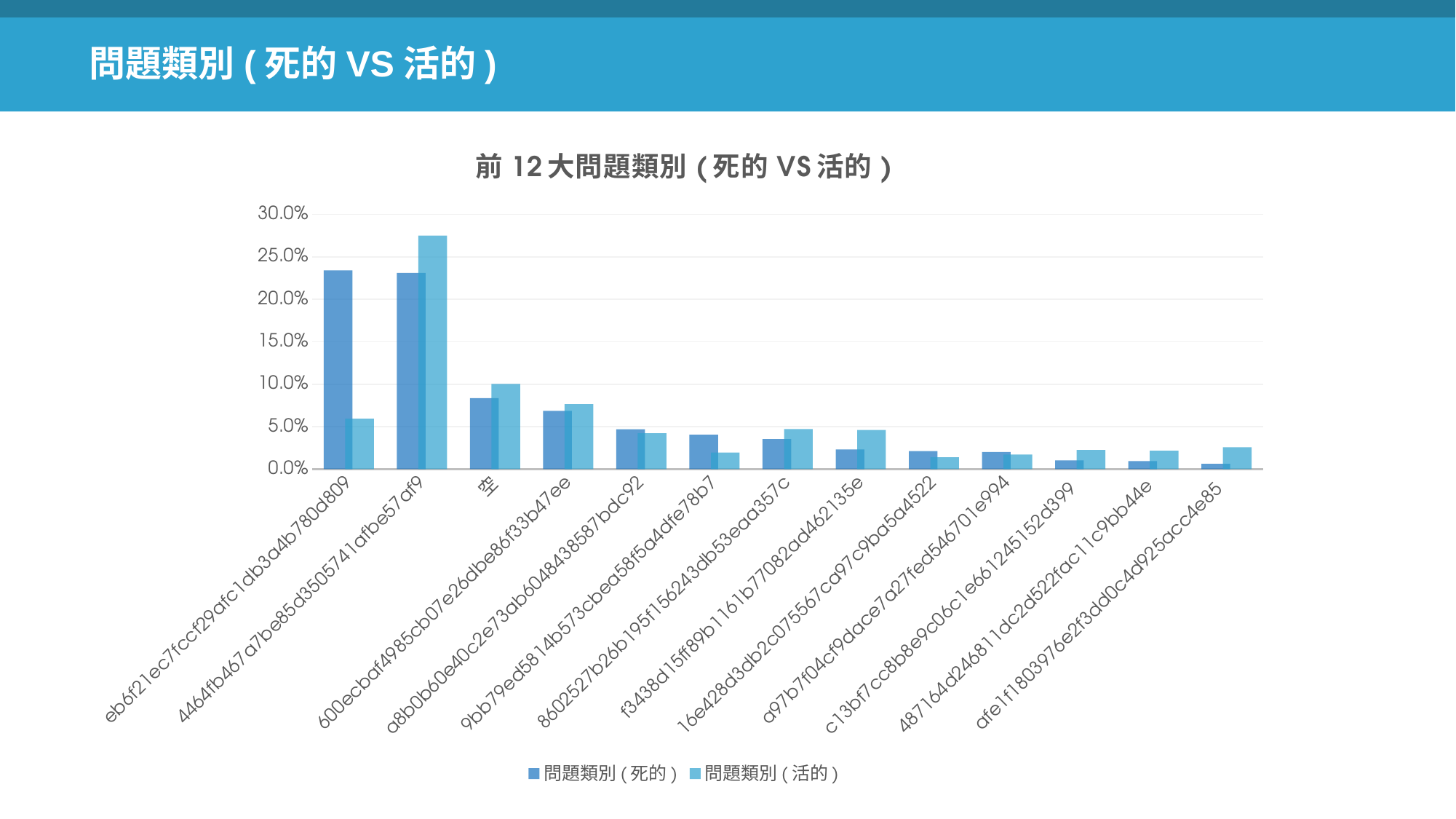

問題類別(死的VS活的)

### Chart: 前12大問題類別(死的VS活的)

| Category | 問題類別(死的) | 問題類別(活的) |
|---|---|---|
| eb6f21ec7fccf29afc1db3a4b780d809 | 0.2340944073884043 | 0.0594486564707297 |
| 4464fb467a7be85d3505741afbe57af9 | 0.2309731486232256 | 0.27488257119499226 |
| 空 | 0.0836326321190354 | 0.1004044789146448 |
| 600ecbaf4985cb07e26dbe86f33b47ee | 0.06858217889515991 | 0.07663123588936642 |
| a8b0b60e40c2e73ab6048438587bdc92 | 0.04707542329399692 | 0.04236213474752375 |
| 9bb79ed5814b573cbea58f5a4dfe78b7 | 0.040619120916709425 | 0.019529427862398387 |
| 8602527b26b195f156243db53eaa357c | 0.03553104155977424 | 0.047185060333216546 |
| f3438d15ff89b1161b77082ad462135e | 0.023259791345989395 | 0.04617196262457266 |
| 16e428d3db2c075567ca97c9ba5a4522 | 0.02120745681546092 | 0.014032025221019082 |
| a97b7f04cf9dace7a27fed546701e994 | 0.020224046519582692 | 0.017116928475716407 |
| c13bf7cc8b8e9c06c1e661245152d399   | 0.010304429622028391 | 0.022490630919382717 |
| 487164d246811dc2d522fac11c9bb44e  | 0.009406533264922183 | 0.021670339664157417 |
| afe1f1803976e2f3dd0c4d925acc4e85   | 0.006328031 | 0.02580427588046553 |